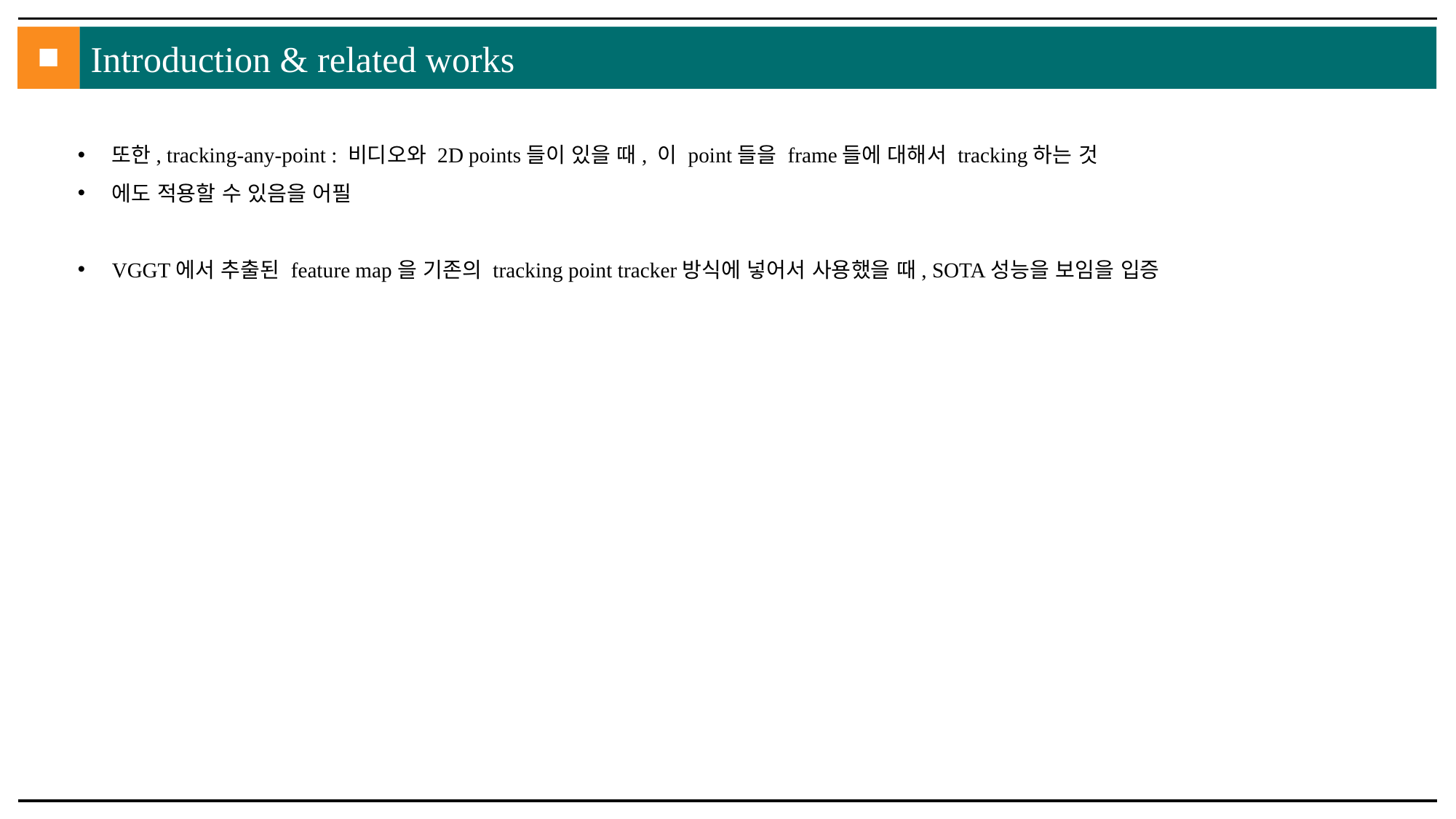

■
Introduction & related works
또한, tracking-any-point : 비디오와 2D points들이 있을 때, 이 point들을 frame들에 대해서 tracking하는 것
에도 적용할 수 있음을 어필

VGGT에서 추출된 feature map을 기존의 tracking point tracker방식에 넣어서 사용했을 때, SOTA성능을 보임을 입증